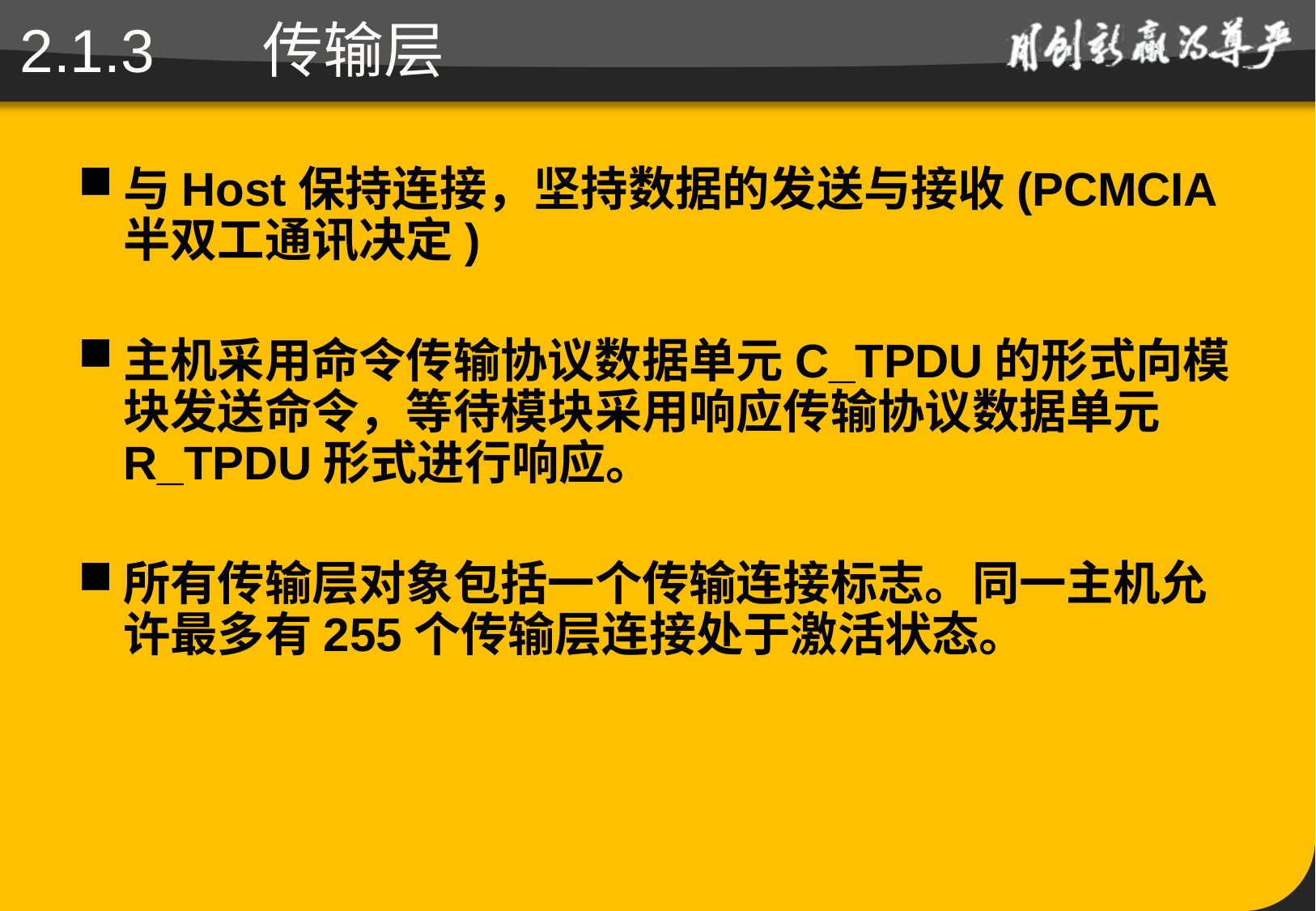

# 2.1.3 	传输层
与Host保持连接，坚持数据的发送与接收(PCMCIA半双工通讯决定)

主机采用命令传输协议数据单元C_TPDU的形式向模块发送命令，等待模块采用响应传输协议数据单元R_TPDU形式进行响应。

所有传输层对象包括一个传输连接标志。同一主机允许最多有255个传输层连接处于激活状态。